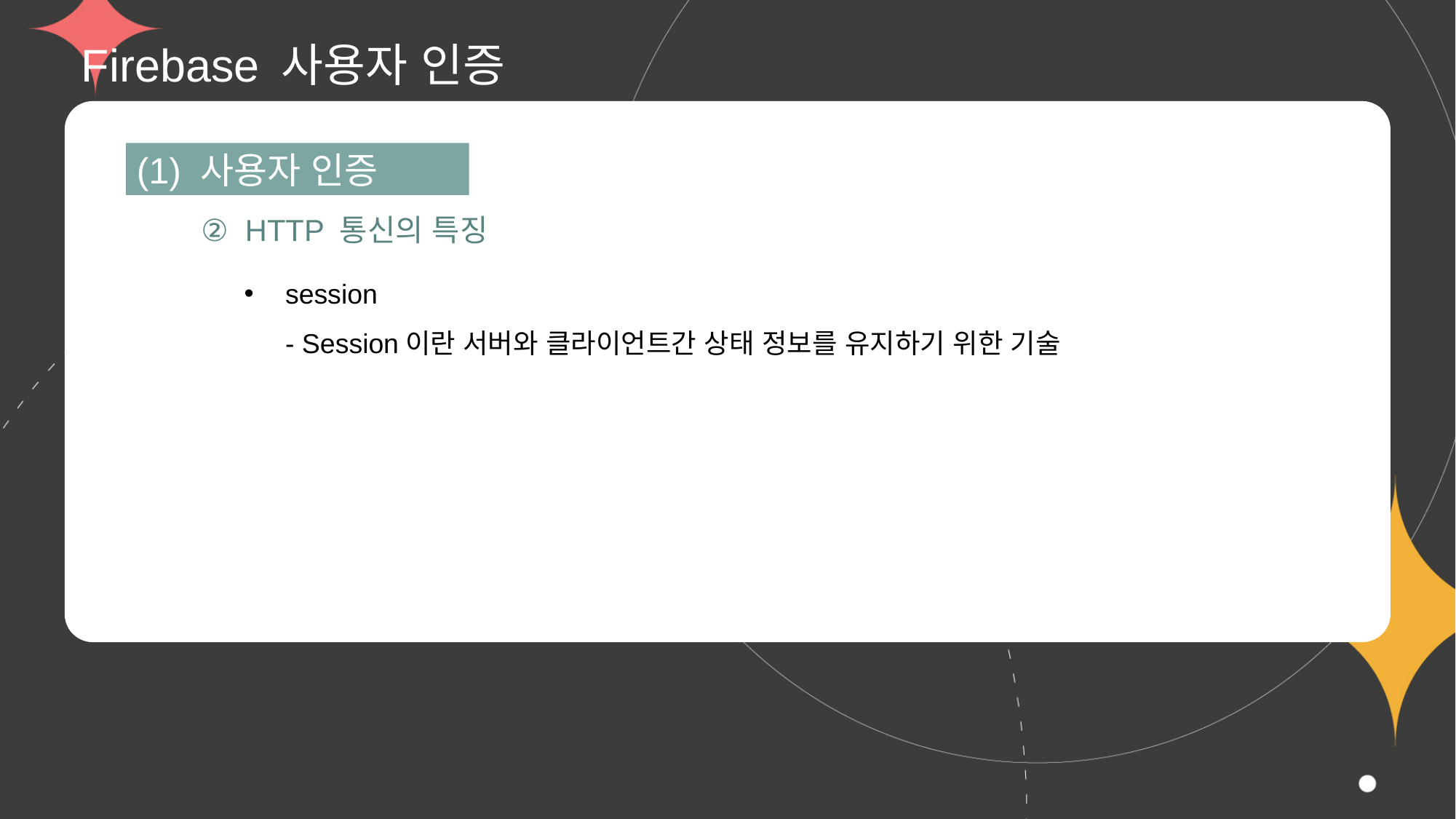

# Firebase 사용자 인증
(1) 사용자 인증
②  HTTP 통신의 특징
session
- Session이란 서버와 클라이언트간 상태 정보를 유지하기 위한 기술